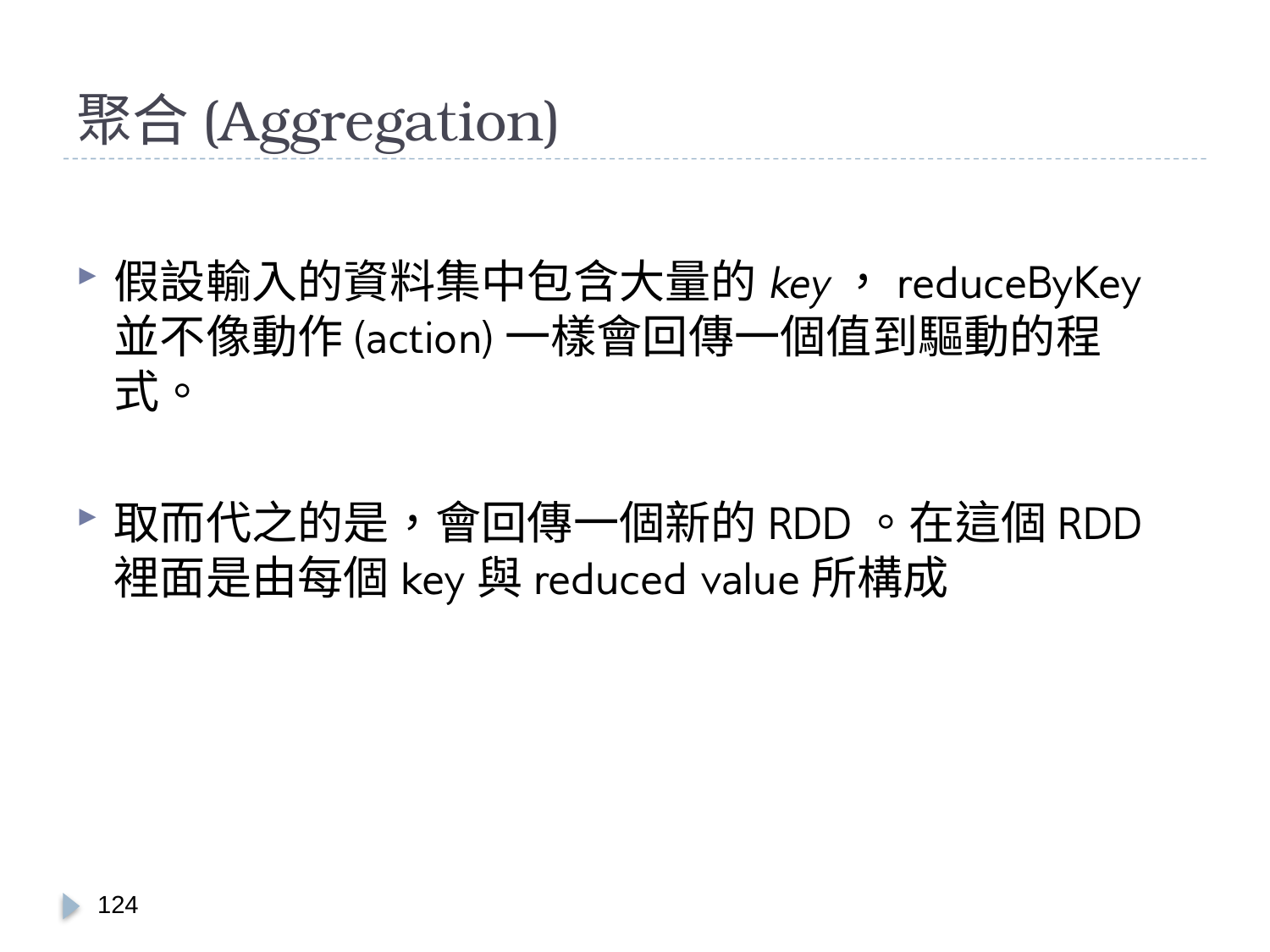

# 聚合(Aggregation)
假設輸入的資料集中包含大量的key，reduceByKey 並不像動作(action)一樣會回傳一個值到驅動的程式。

取而代之的是，會回傳一個新的RDD。在這個RDD裡面是由每個key與reduced value所構成
124